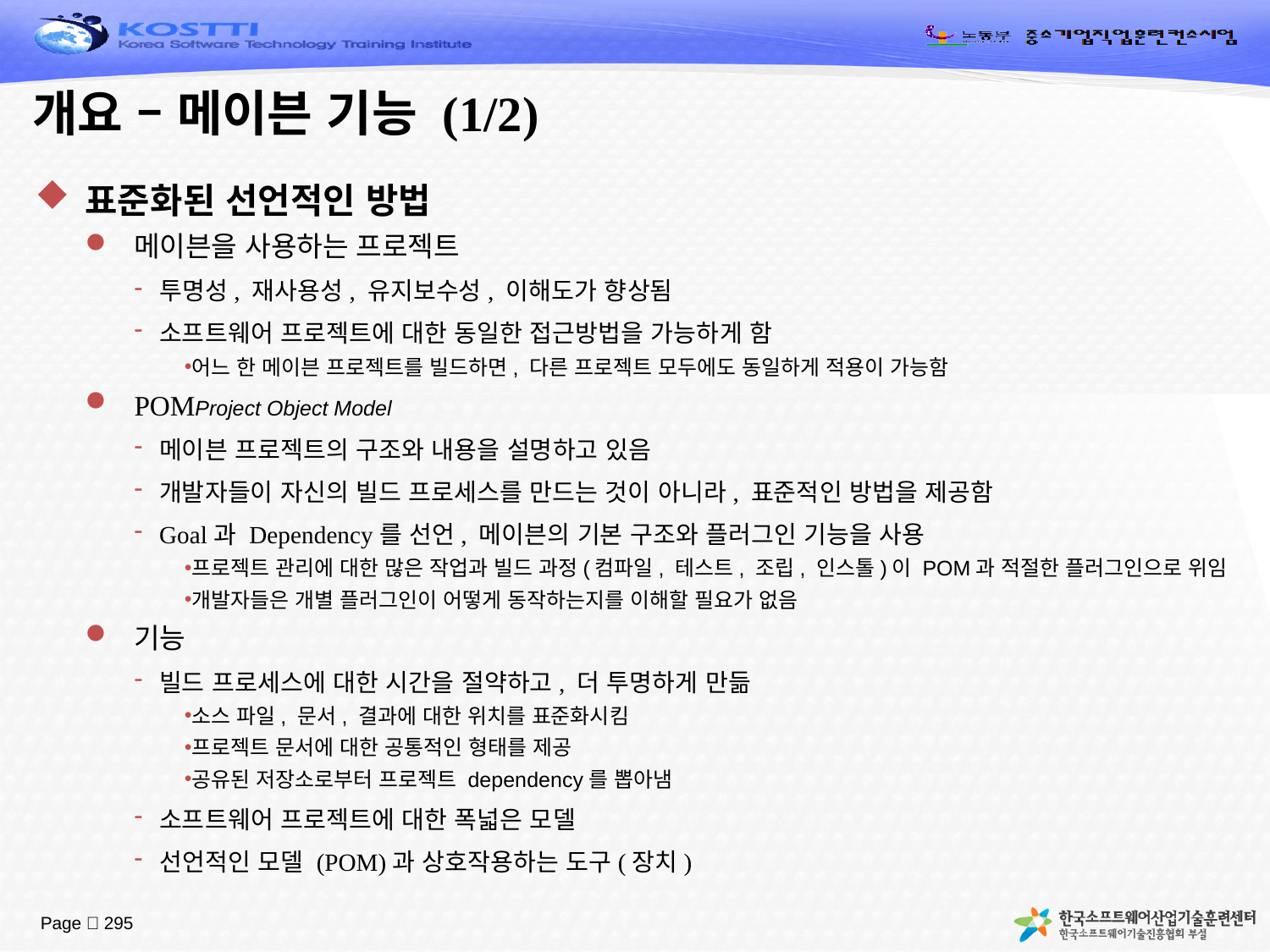

# 개요 – 메이븐 기능 (1/2)
표준화된 선언적인 방법
메이븐을 사용하는 프로젝트
투명성, 재사용성, 유지보수성, 이해도가 향상됨
소프트웨어 프로젝트에 대한 동일한 접근방법을 가능하게 함
어느 한 메이븐 프로젝트를 빌드하면, 다른 프로젝트 모두에도 동일하게 적용이 가능함
POMProject Object Model
메이븐 프로젝트의 구조와 내용을 설명하고 있음
개발자들이 자신의 빌드 프로세스를 만드는 것이 아니라, 표준적인 방법을 제공함
Goal과 Dependency를 선언, 메이븐의 기본 구조와 플러그인 기능을 사용
프로젝트 관리에 대한 많은 작업과 빌드 과정(컴파일, 테스트, 조립, 인스톨)이 POM과 적절한 플러그인으로 위임
개발자들은 개별 플러그인이 어떻게 동작하는지를 이해할 필요가 없음
기능
빌드 프로세스에 대한 시간을 절약하고, 더 투명하게 만듦
소스 파일, 문서, 결과에 대한 위치를 표준화시킴
프로젝트 문서에 대한 공통적인 형태를 제공
공유된 저장소로부터 프로젝트 dependency를 뽑아냄
소프트웨어 프로젝트에 대한 폭넓은 모델
선언적인 모델 (POM)과 상호작용하는 도구(장치)